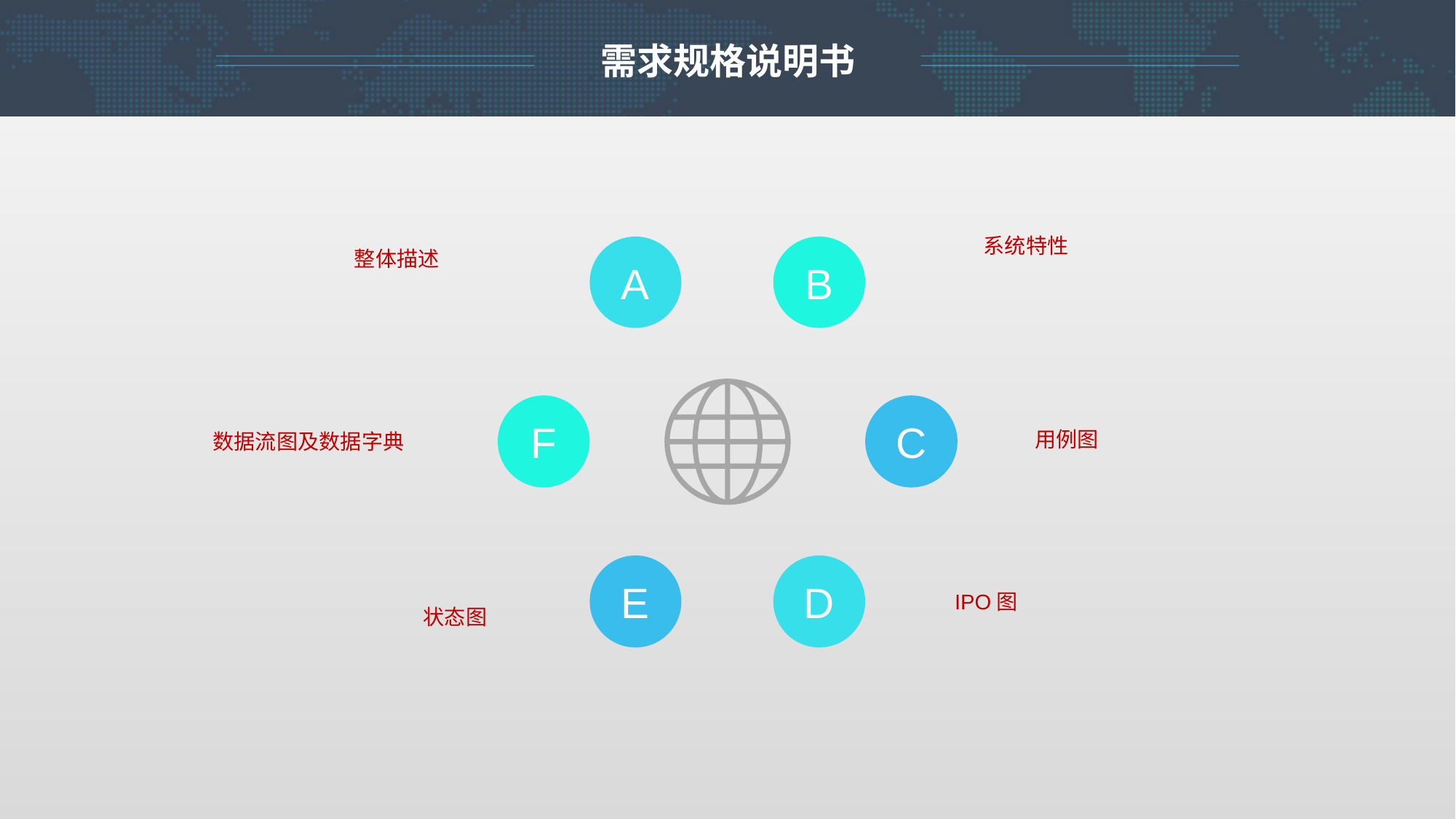

需求规格说明书
系统特性
A
B
整体描述

F
C
用例图
数据流图及数据字典
E
D
IPO图
状态图